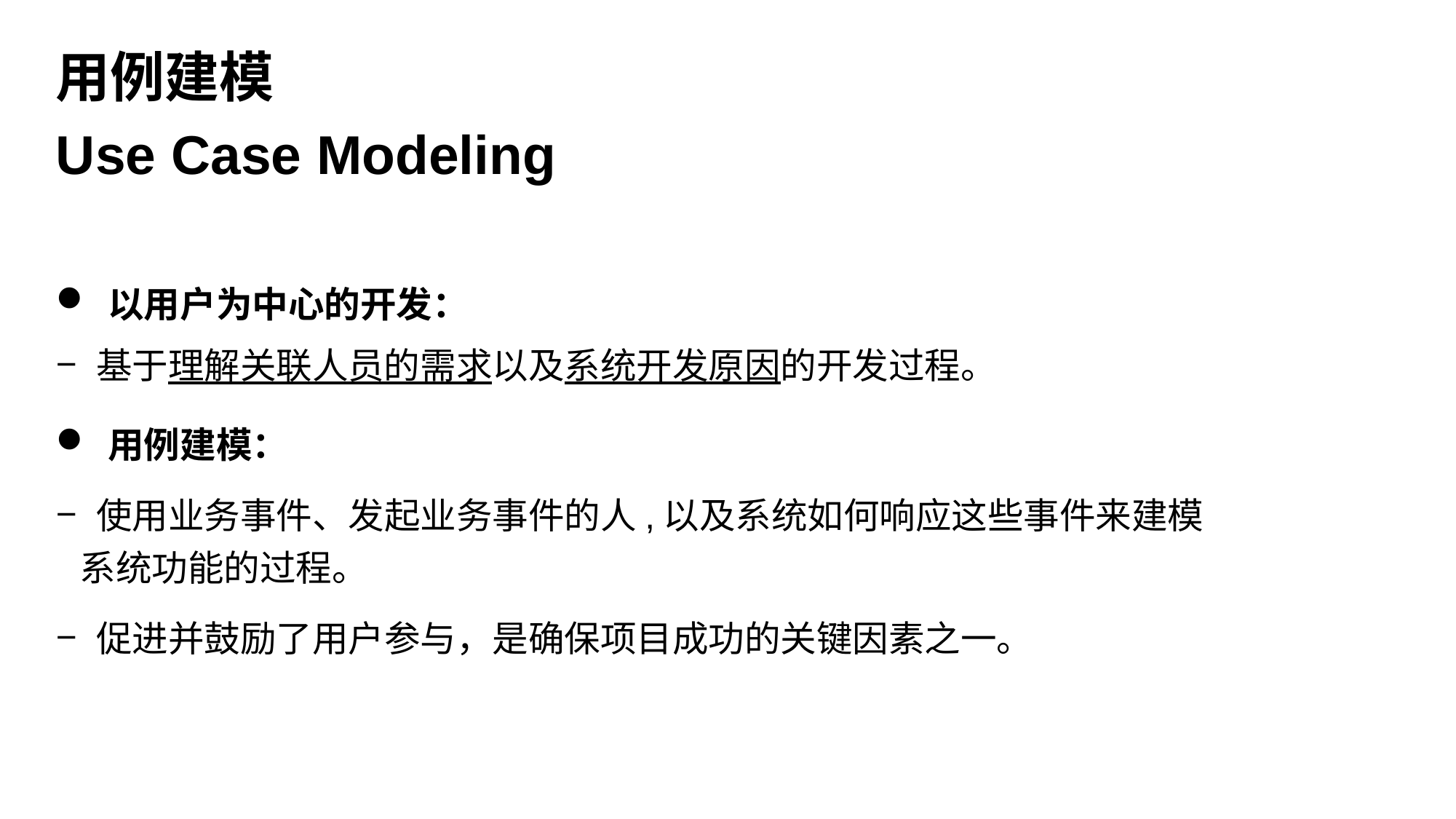

用例建模
Use Case Modeling
 以用户为中心的开发：
 基于理解关联人员的需求以及系统开发原因的开发过程。
 用例建模：
 使用业务事件、发起业务事件的人,以及系统如何响应这些事件来建模系统功能的过程。
 促进并鼓励了用户参与，是确保项目成功的关键因素之一。